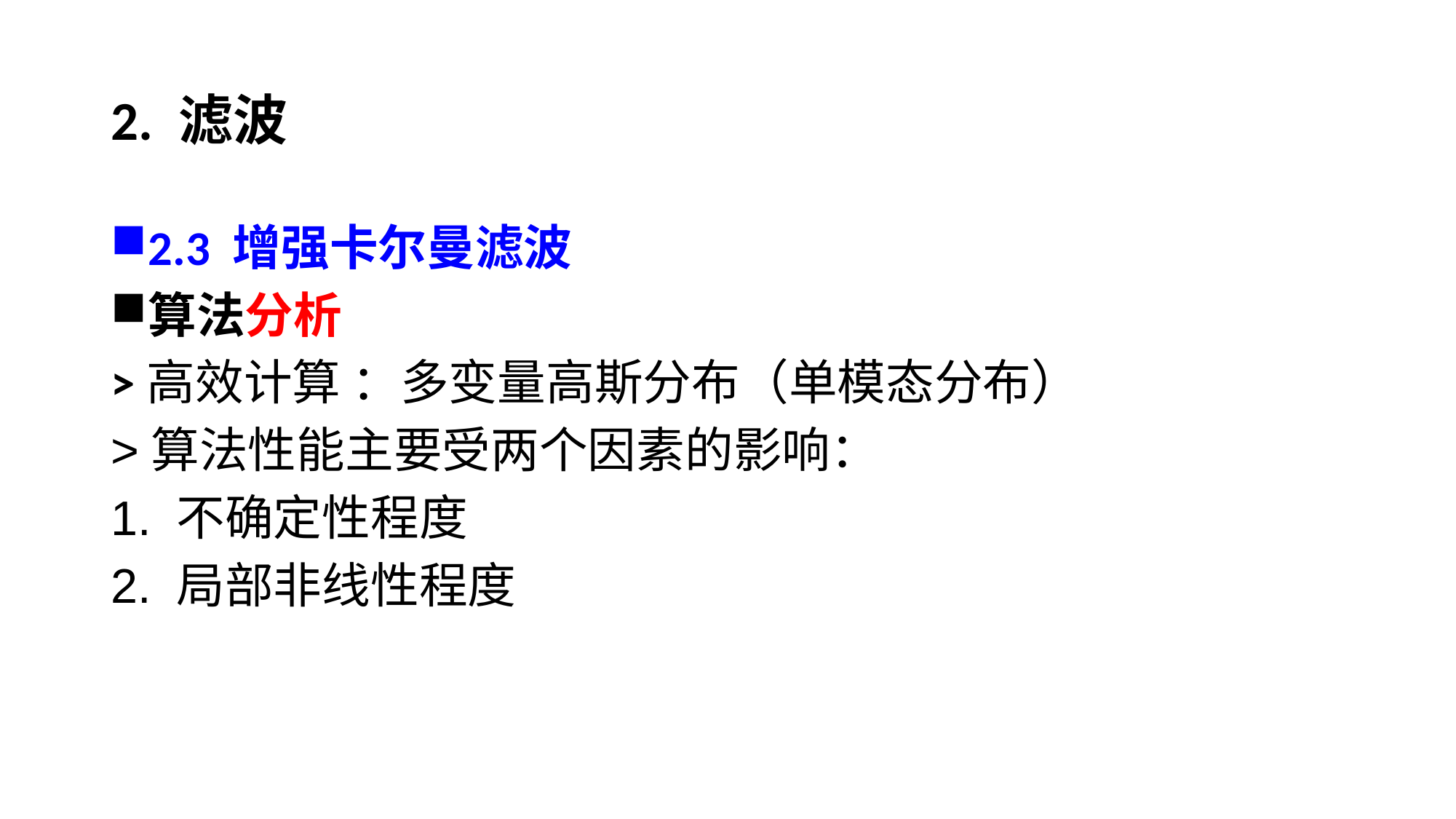

# 2. 滤波
2.3 增强卡尔曼滤波
算法分析
>高效计算 ：多变量高斯分布（单模态分布）
>算法性能主要受两个因素的影响：
1. 不确定性程度
2. 局部非线性程度